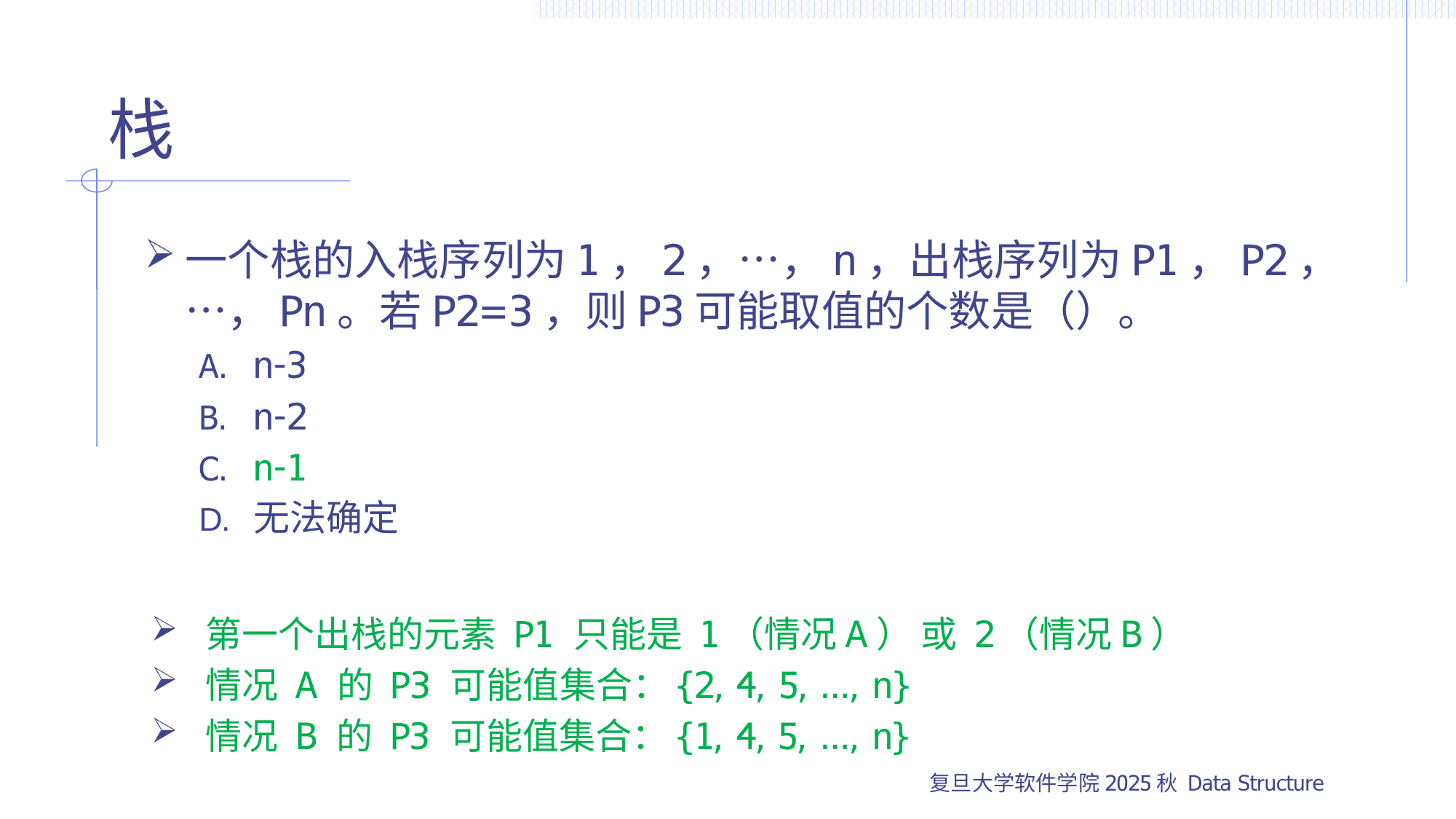

# 栈
一个栈的入栈序列为1，2，…，n，出栈序列为P1，P2，…，Pn。若P2=3，则P3可能取值的个数是（）。
n-3
n-2
n-1
无法确定

第一个出栈的元素 P1 只能是 1（情况A） 或 2（情况B）
情况 A 的 P3 可能值集合：{2, 4, 5, …, n}
情况 B 的 P3 可能值集合：{1, 4, 5, …, n}